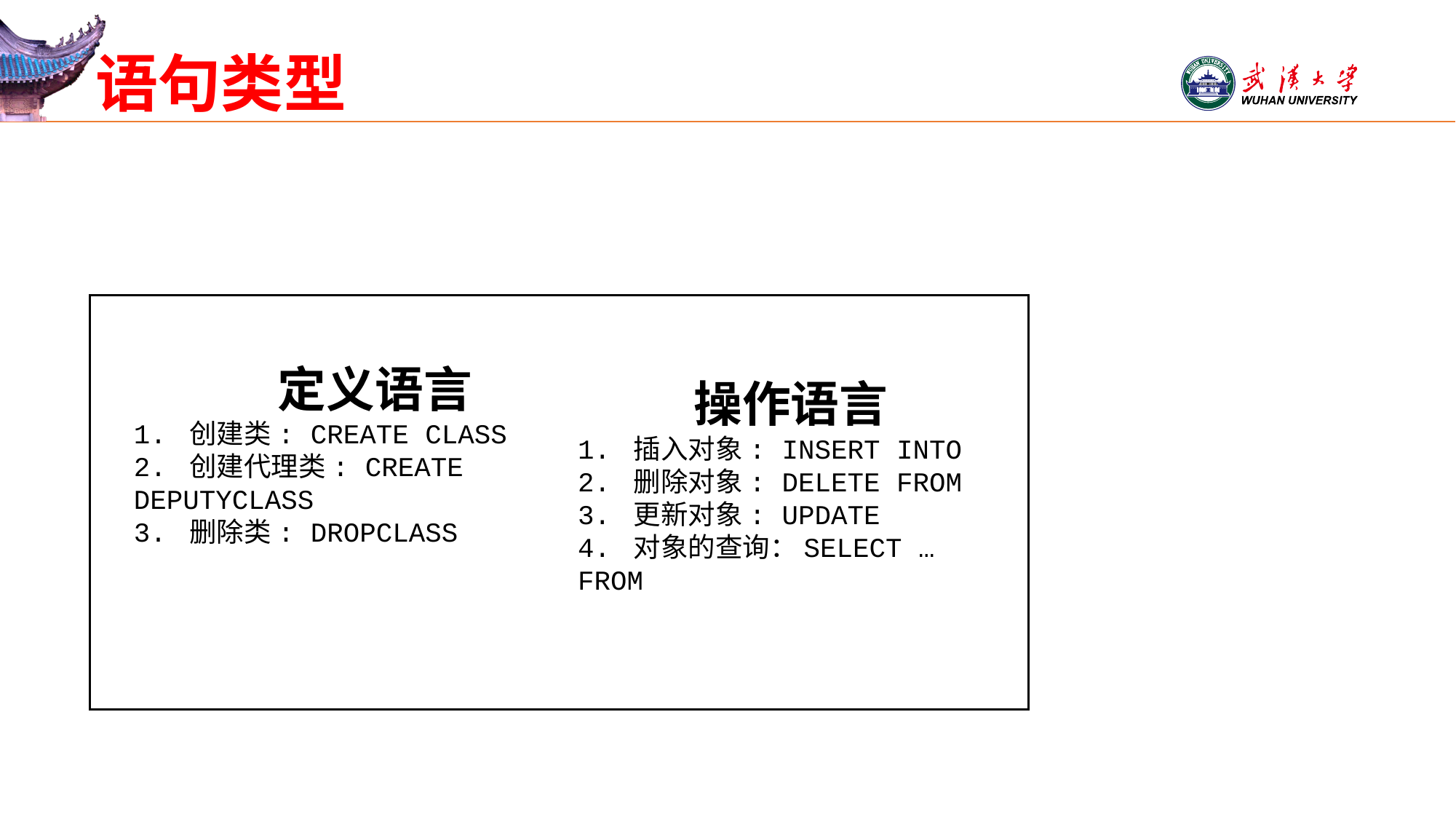

# 语句类型

定义语言
1. 创建类: CREATE CLASS
2. 创建代理类: CREATE DEPUTYCLASS
3. 删除类: DROPCLASS

操作语言
1. 插入对象: INSERT INTO
2. 删除对象: DELETE FROM
3. 更新对象: UPDATE
4. 对象的查询：SELECT … FROM